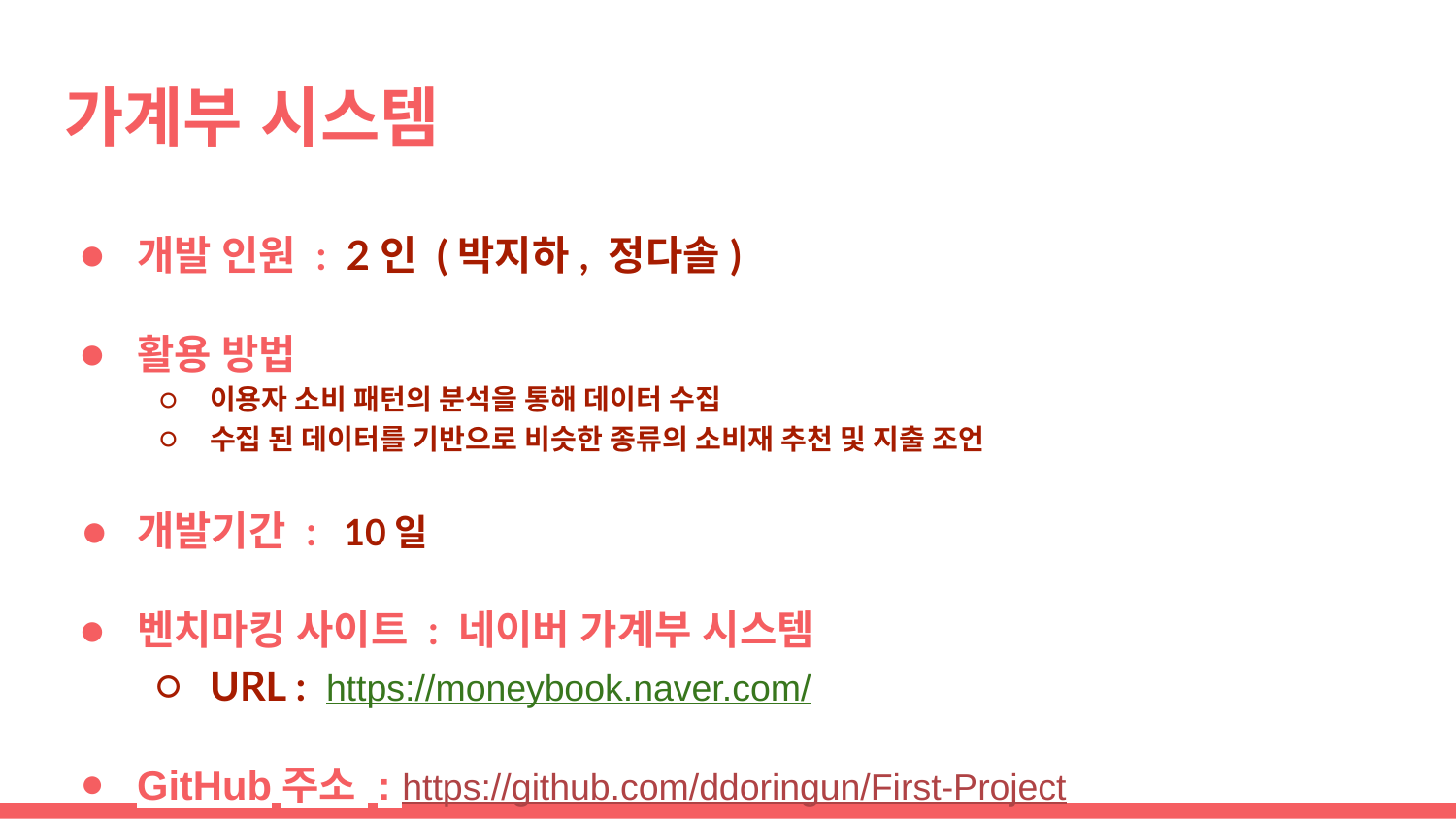

# 가계부 시스템
개발 인원 :  2인 (박지하, 정다솔)

활용 방법
이용자 소비 패턴의 분석을 통해 데이터 수집
수집 된 데이터를 기반으로 비슷한 종류의 소비재 추천 및 지출 조언

개발기간 :   10일

벤치마킹 사이트 : 네이버 가계부 시스템
URL :  https://moneybook.naver.com/

GitHub주소 : https://github.com/ddoringun/First-Project